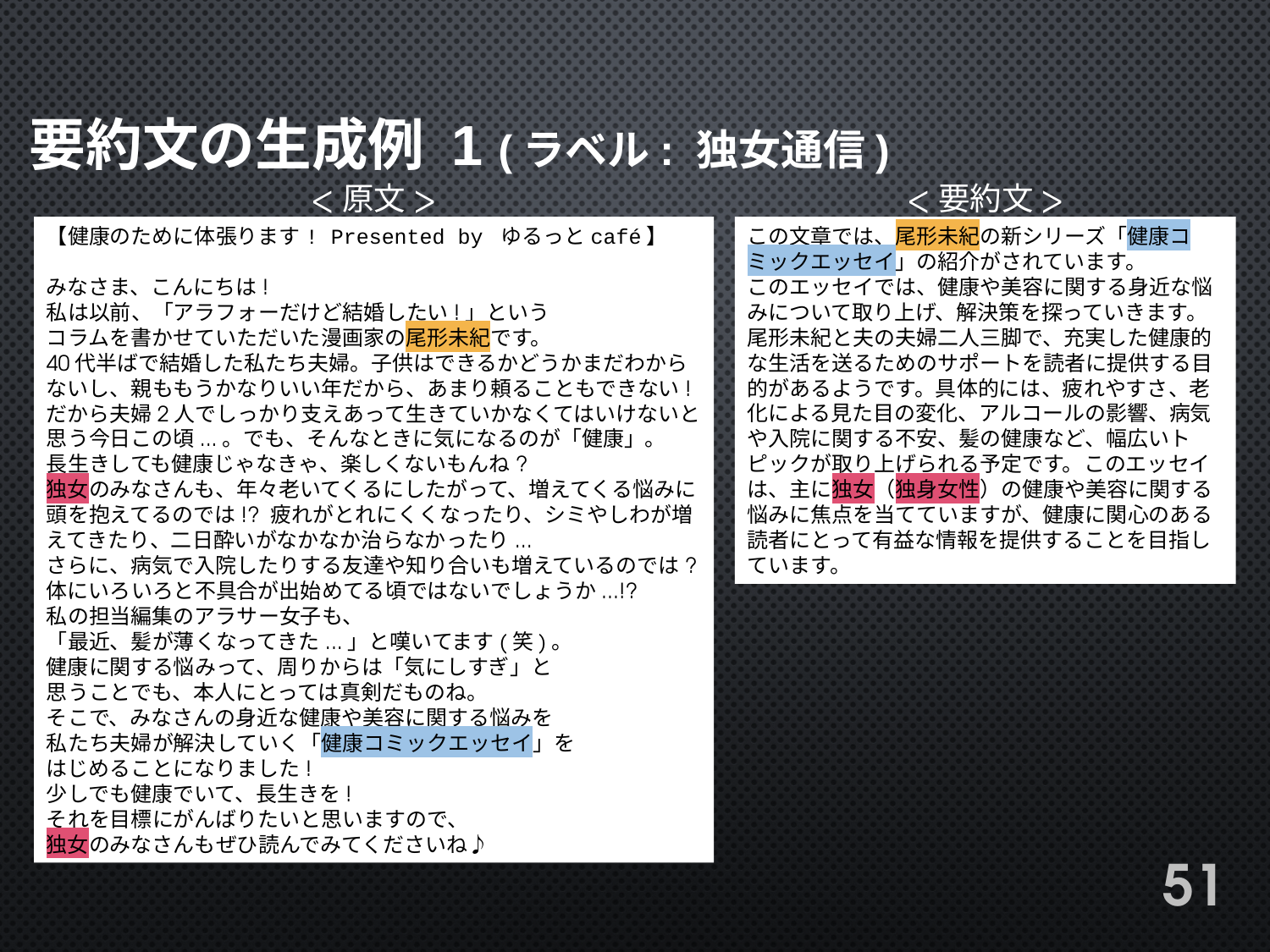

要約文の生成例 1 (ラベル: 独女通信)

<原文>
<要約文>
この文章では、尾形未紀の新シリーズ「健康コミックエッセイ」の紹介がされています。
このエッセイでは、健康や美容に関する身近な悩みについて取り上げ、解決策を探っていきます。尾形未紀と夫の夫婦二人三脚で、充実した健康的な生活を送るためのサポートを読者に提供する目的があるようです。具体的には、疲れやすさ、老化による見た目の変化、アルコールの影響、病気や入院に関する不安、髪の健康など、幅広いトピックが取り上げられる予定です。このエッセイは、主に独女（独身女性）の健康や美容に関する悩みに焦点を当てていますが、健康に関心のある読者にとって有益な情報を提供することを目指しています。
【健康のために体張ります! Presented by ゆるっとcafé】

みなさま、こんにちは!
私は以前、「アラフォーだけど結婚したい!」という
コラムを書かせていただいた漫画家の尾形未紀です。
40代半ばで結婚した私たち夫婦。子供はできるかどうかまだわからないし、親ももうかなりいい年だから、あまり頼ることもできない!
だから夫婦2人でしっかり支えあって生きていかなくてはいけないと思う今日この頃...。でも、そんなときに気になるのが「健康」。
長生きしても健康じゃなきゃ、楽しくないもんね?
独女のみなさんも、年々老いてくるにしたがって、増えてくる悩みに頭を抱えてるのでは!? 疲れがとれにくくなったり、シミやしわが増えてきたり、二日酔いがなかなか治らなかったり...
さらに、病気で入院したりする友達や知り合いも増えているのでは?
体にいろいろと不具合が出始めてる頃ではないでしょうか...!?
私の担当編集のアラサー女子も、
「最近、髪が薄くなってきた...」と嘆いてます(笑)。
健康に関する悩みって、周りからは「気にしすぎ」と
思うことでも、本人にとっては真剣だものね。
そこで、みなさんの身近な健康や美容に関する悩みを
私たち夫婦が解決していく「健康コミックエッセイ」を
はじめることになりました!
少しでも健康でいて、長生きを!
それを目標にがんばりたいと思いますので、
独女のみなさんもぜひ読んでみてくださいね♪
51